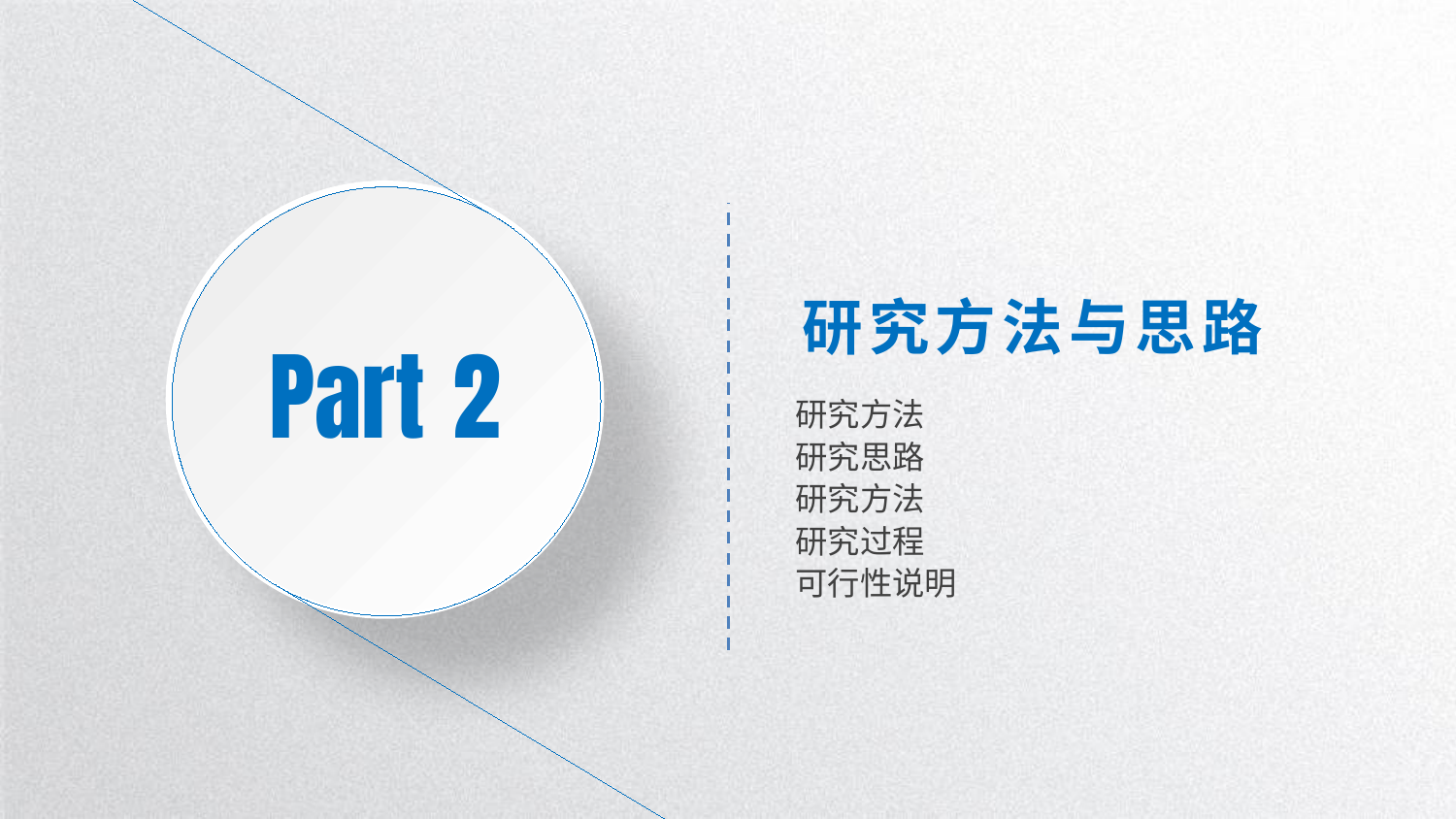

Part 2

研究方法与思路
研究方法
研究思路
研究方法
研究过程
可行性说明